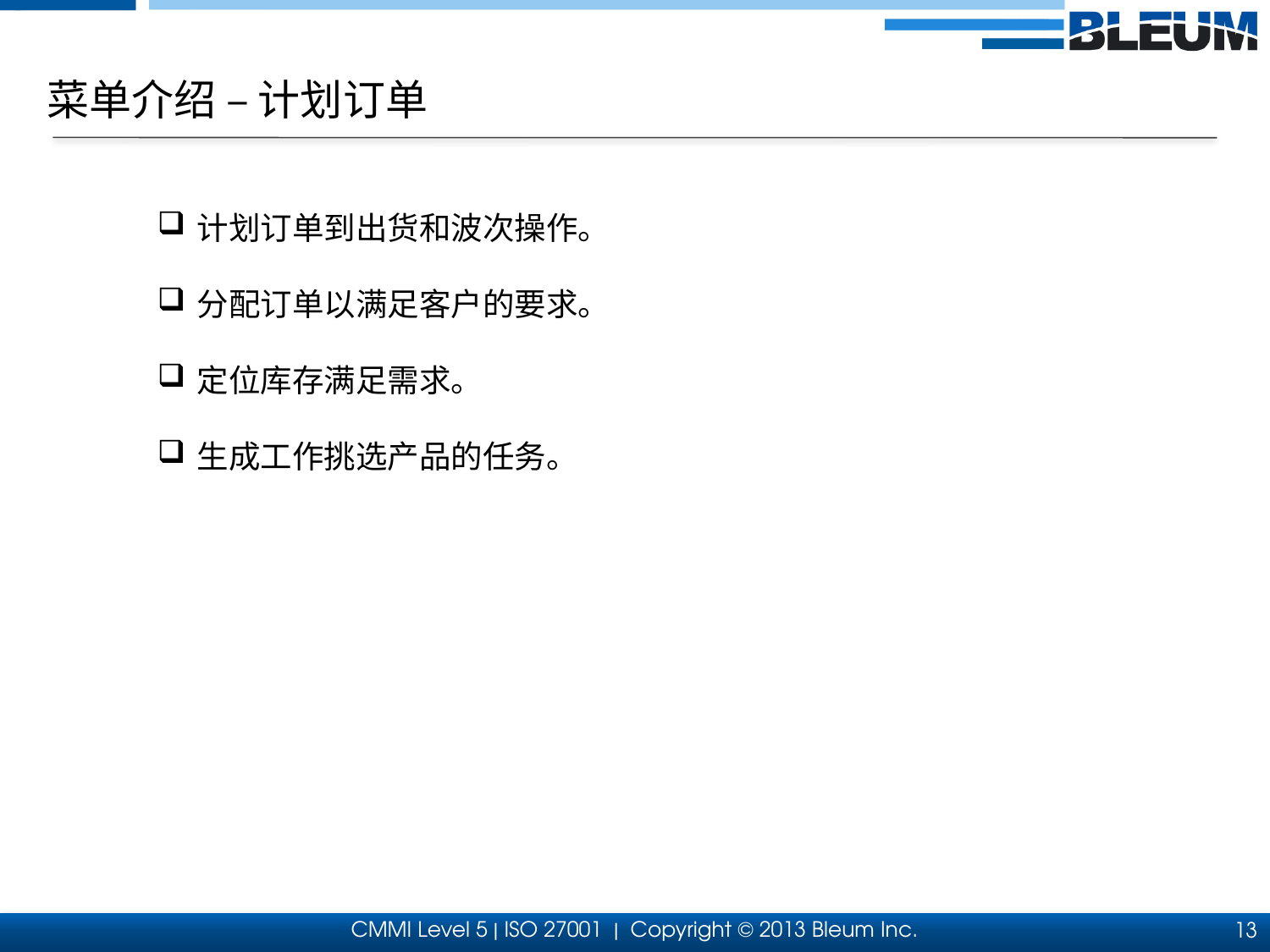

菜单介绍 – 计划订单

计划订单到出货和波次操作。

分配订单以满足客户的要求。

定位库存满足需求。

生成工作挑选产品的任务。
13